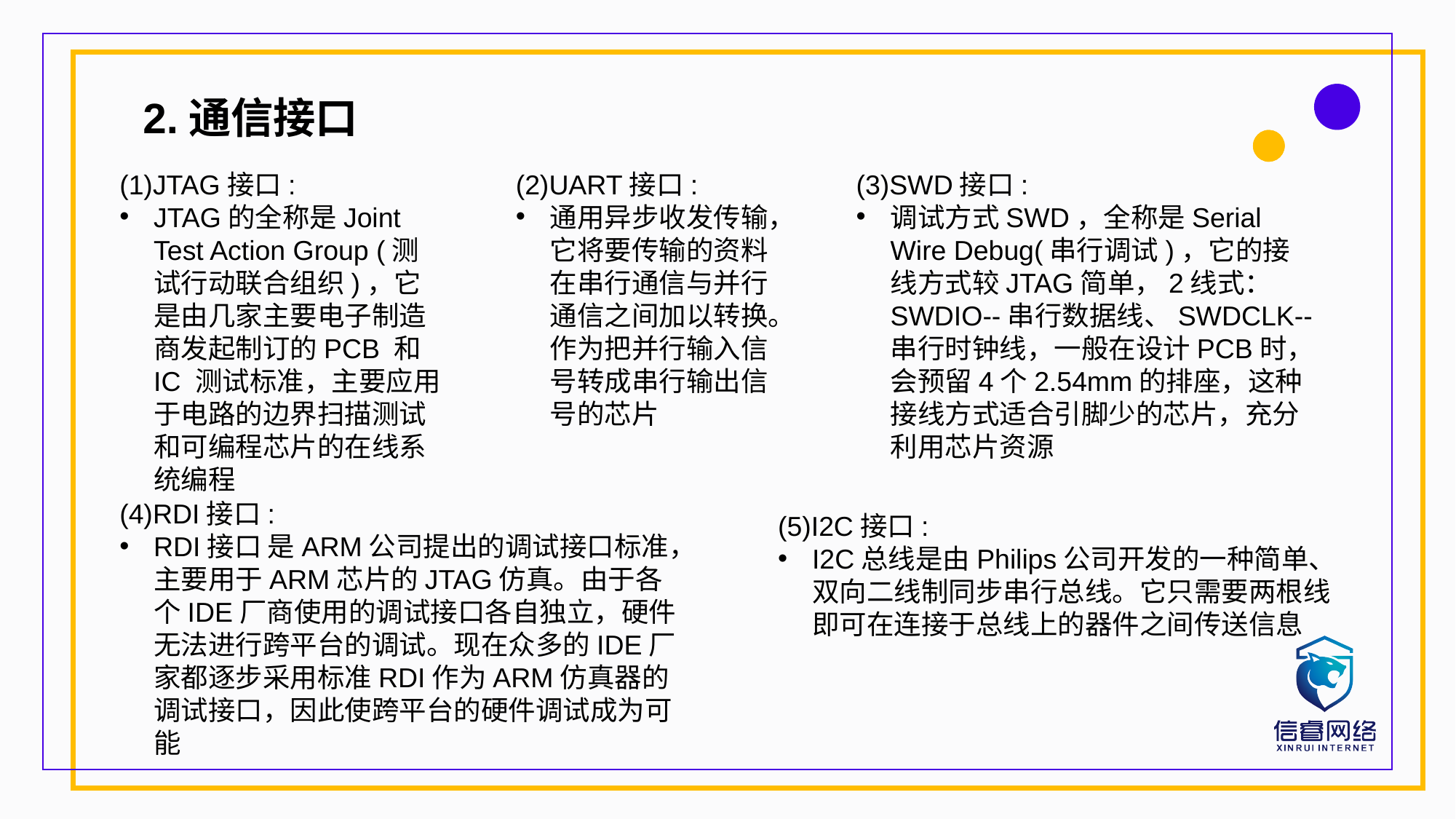

2.通信接口

(1)JTAG接口:
JTAG的全称是Joint Test Action Group (测试行动联合组织)，它是由几家主要电子制造商发起制订的PCB 和IC 测试标准，主要应用于电路的边界扫描测试和可编程芯片的在线系统编程
(2)UART接口:
通用异步收发传输，它将要传输的资料在串行通信与并行通信之间加以转换。作为把并行输入信号转成串行输出信号的芯片
(3)SWD接口:
调试方式SWD，全称是Serial Wire Debug(串行调试)，它的接线方式较JTAG简单，2线式：SWDIO--串行数据线、SWDCLK--串行时钟线，一般在设计PCB时，会预留4个2.54mm的排座，这种接线方式适合引脚少的芯片，充分利用芯片资源
(4)RDI接口:
RDI接口 是ARM公司提出的调试接口标准，主要用于ARM芯片的JTAG仿真。由于各个IDE厂商使用的调试接口各自独立，硬件无法进行跨平台的调试。现在众多的IDE厂家都逐步采用标准RDI作为ARM仿真器的调试接口，因此使跨平台的硬件调试成为可能
(5)I2C接口:
I2C总线是由Philips公司开发的一种简单、双向二线制同步串行总线。它只需要两根线即可在连接于总线上的器件之间传送信息